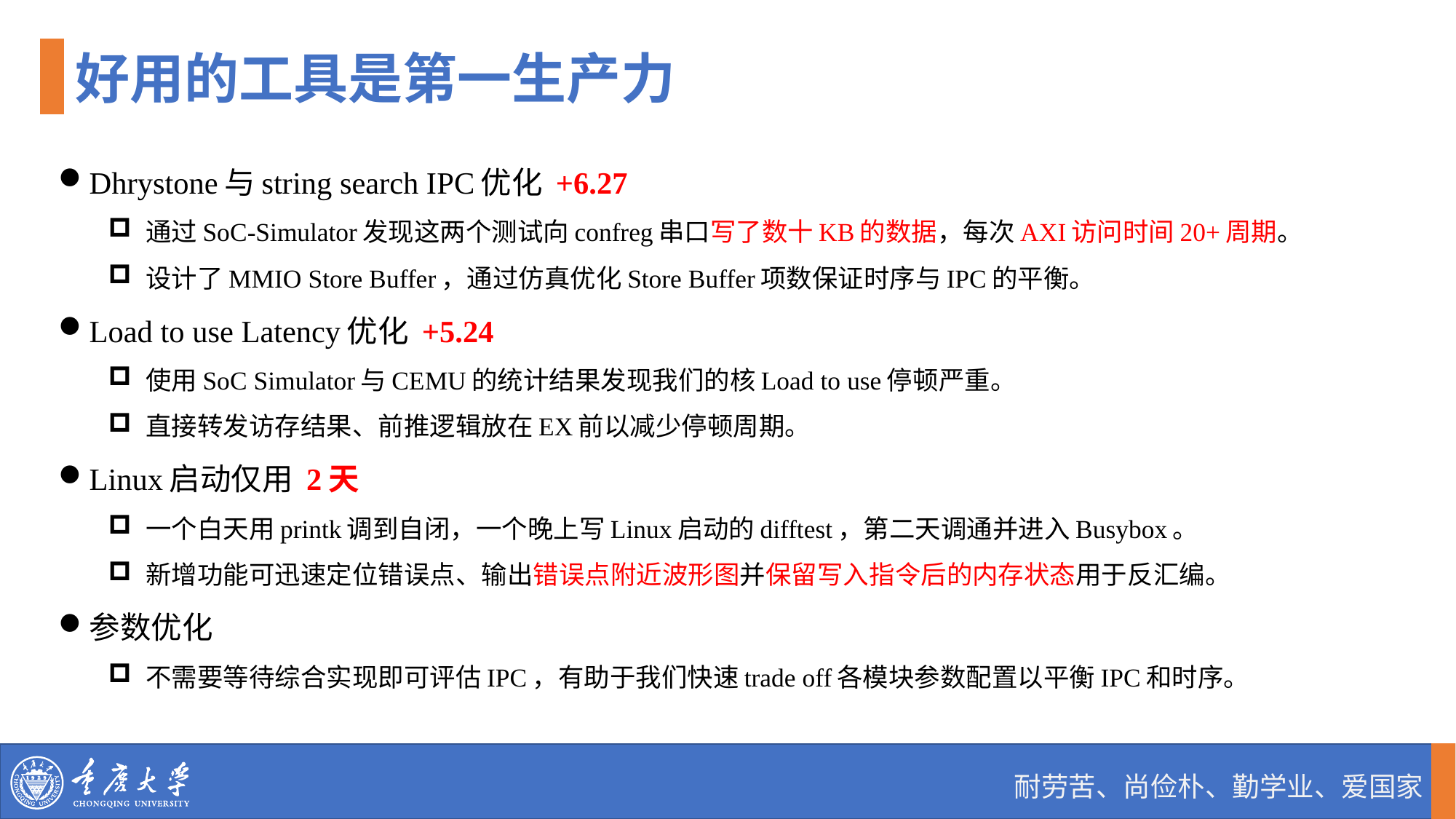

好用的工具是第一生产力
Dhrystone与string search IPC优化 +6.27
通过SoC-Simulator发现这两个测试向confreg串口写了数十KB的数据，每次AXI访问时间20+周期。
设计了MMIO Store Buffer，通过仿真优化Store Buffer项数保证时序与IPC的平衡。
Load to use Latency优化 +5.24
使用SoC Simulator与CEMU的统计结果发现我们的核Load to use停顿严重。
直接转发访存结果、前推逻辑放在EX前以减少停顿周期。
Linux启动仅用 2天
一个白天用printk调到自闭，一个晚上写Linux启动的difftest，第二天调通并进入Busybox。
新增功能可迅速定位错误点、输出错误点附近波形图并保留写入指令后的内存状态用于反汇编。
参数优化
不需要等待综合实现即可评估IPC，有助于我们快速trade off各模块参数配置以平衡IPC和时序。